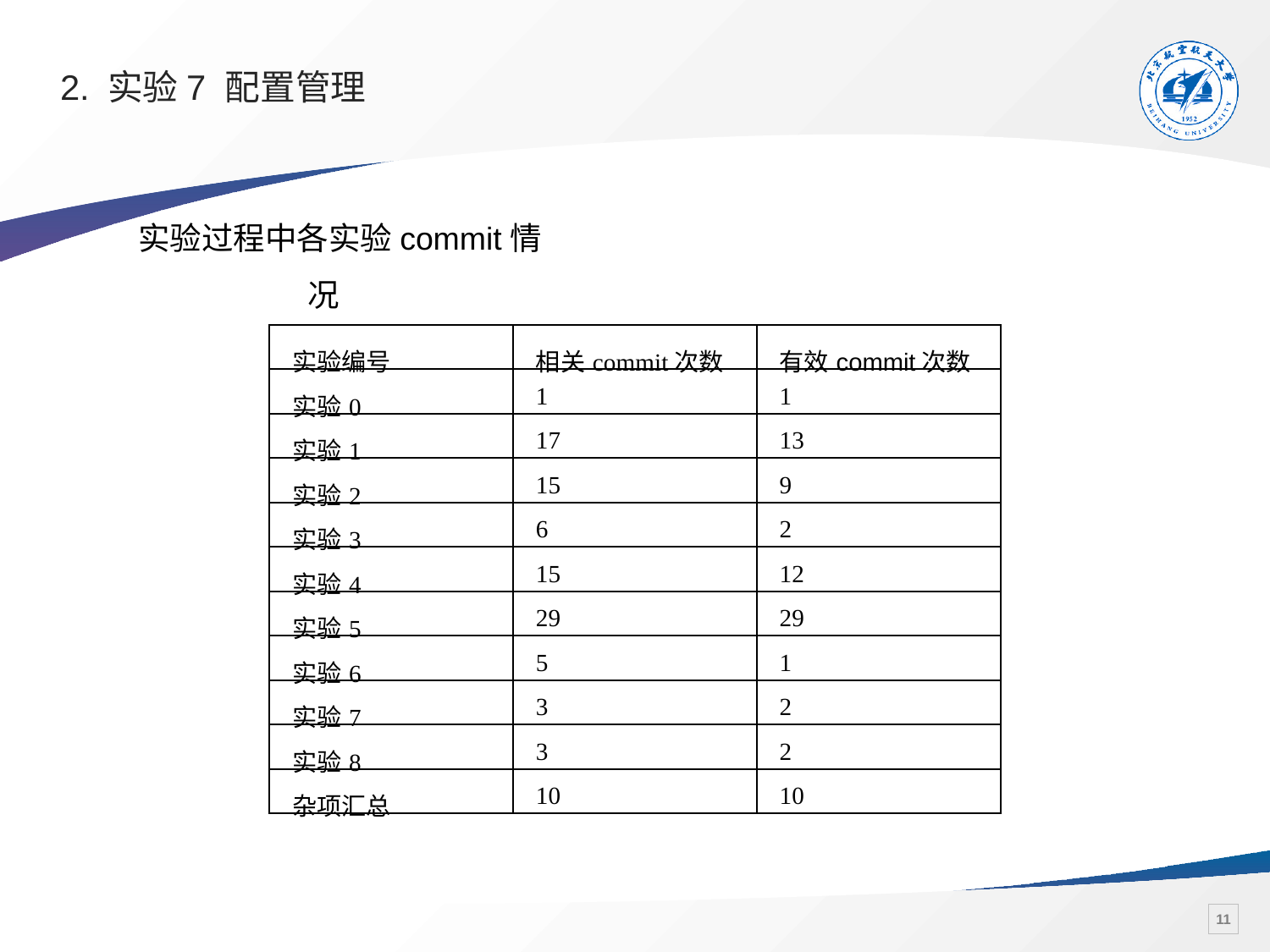

# 2. 实验7 配置管理
实验过程中各实验commit情况

| 实验编号 | 相关commit次数 | 有效commit次数 |
| --- | --- | --- |
| 实验0 | 1 | 1 |
| 实验1 | 17 | 13 |
| 实验2 | 15 | 9 |
| 实验3 | 6 | 2 |
| 实验4 | 15 | 12 |
| 实验5 | 29 | 29 |
| 实验6 | 5 | 1 |
| 实验7 | 3 | 2 |
| 实验8 | 3 | 2 |
| 杂项汇总 | 10 | 10 |